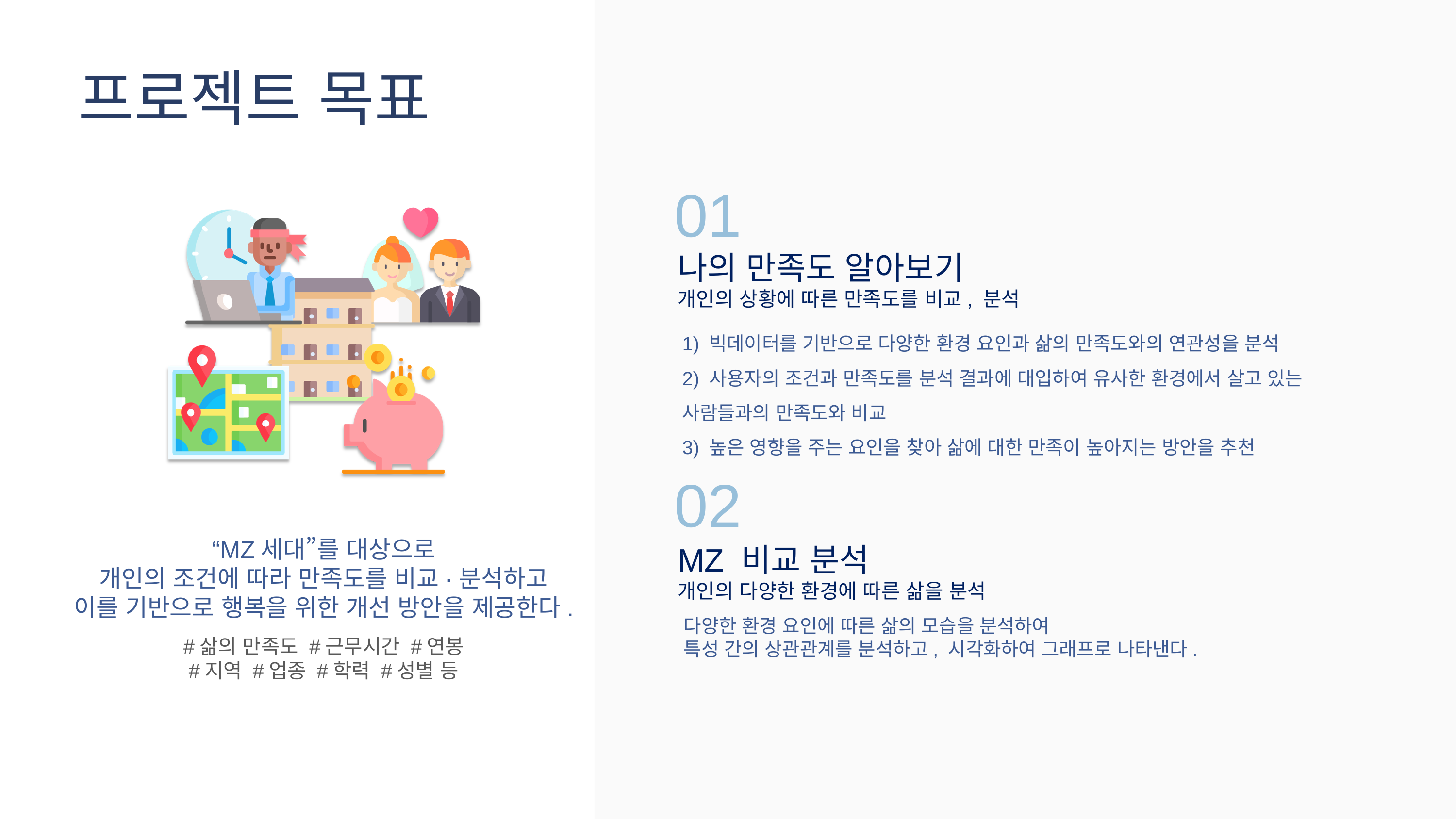

프로젝트 목표
01

나의 만족도 알아보기
개인의 상황에 따른 만족도를 비교, 분석
1) 빅데이터를 기반으로 다양한 환경 요인과 삶의 만족도와의 연관성을 분석
2) 사용자의 조건과 만족도를 분석 결과에 대입하여 유사한 환경에서 살고 있는 사람들과의 만족도와 비교
3) 높은 영향을 주는 요인을 찾아 삶에 대한 만족이 높아지는 방안을 추천
02
“MZ세대”를 대상으로
개인의 조건에 따라 만족도를 비교·분석하고
이를 기반으로 행복을 위한 개선 방안을 제공한다.
MZ 비교 분석
개인의 다양한 환경에 따른 삶을 분석
다양한 환경 요인에 따른 삶의 모습을 분석하여
특성 간의 상관관계를 분석하고, 시각화하여 그래프로 나타낸다.
#삶의 만족도 #근무시간 #연봉
#지역 #업종 #학력 #성별 등